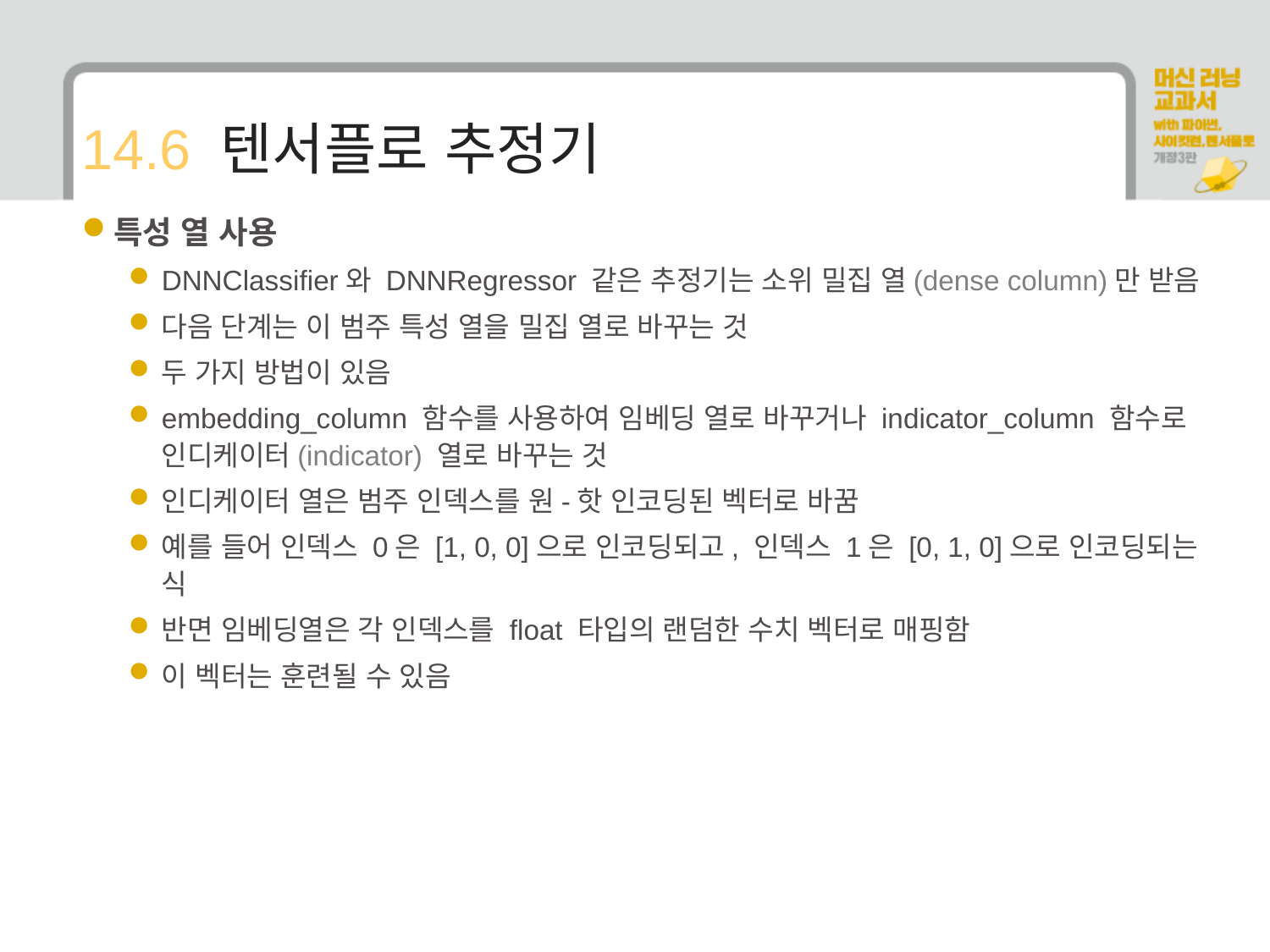

# 14.6 텐서플로 추정기
특성 열 사용
DNNClassifier와 DNNRegressor 같은 추정기는 소위 밀집 열(dense column)만 받음
다음 단계는 이 범주 특성 열을 밀집 열로 바꾸는 것
두 가지 방법이 있음
embedding_column 함수를 사용하여 임베딩 열로 바꾸거나 indicator_column 함수로 인디케이터(indicator) 열로 바꾸는 것
인디케이터 열은 범주 인덱스를 원-핫 인코딩된 벡터로 바꿈
예를 들어 인덱스 0은 [1, 0, 0]으로 인코딩되고, 인덱스 1은 [0, 1, 0]으로 인코딩되는 식
반면 임베딩열은 각 인덱스를 float 타입의 랜덤한 수치 벡터로 매핑함
이 벡터는 훈련될 수 있음